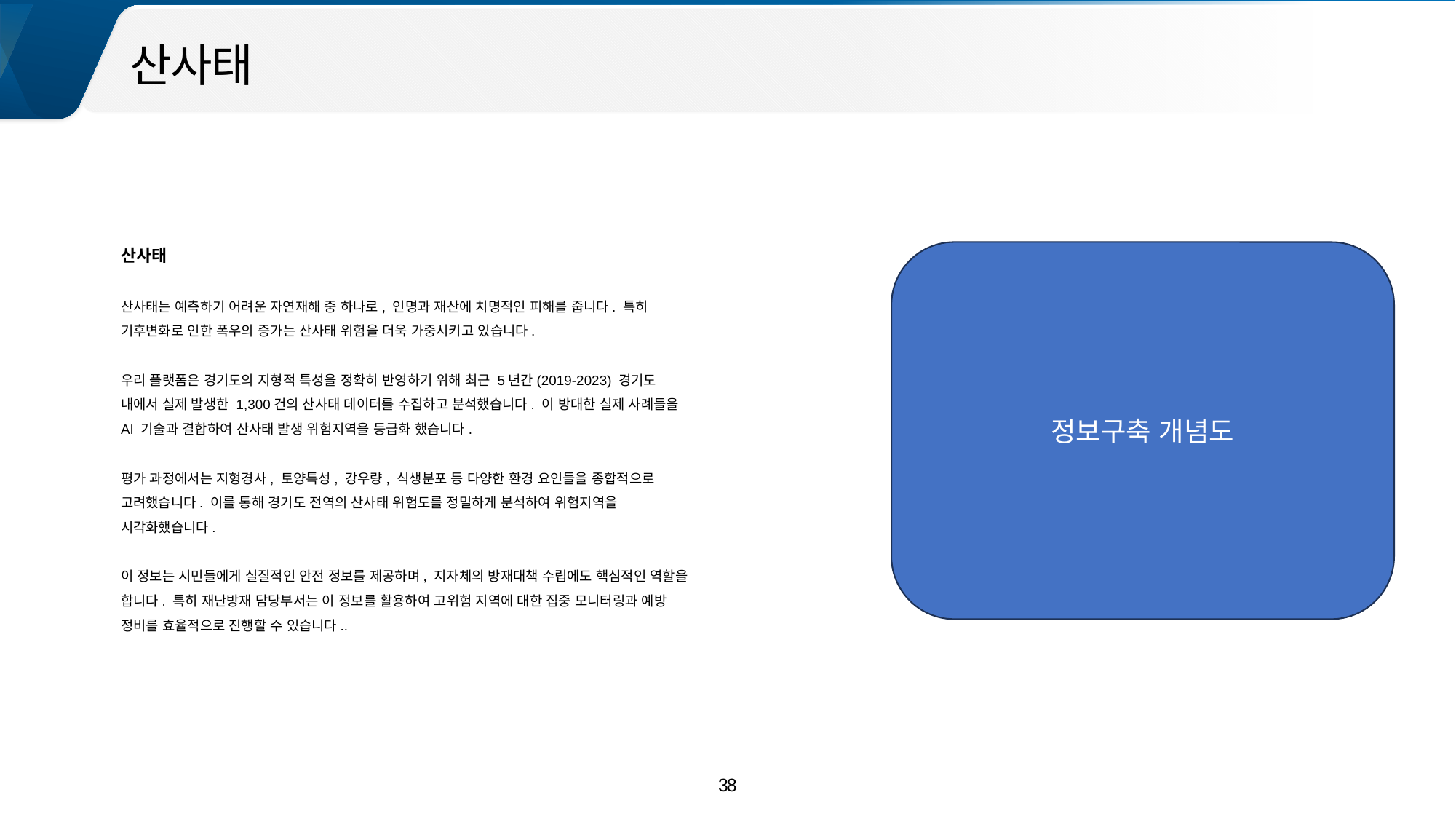

산사태
산사태

산사태는 예측하기 어려운 자연재해 중 하나로, 인명과 재산에 치명적인 피해를 줍니다. 특히 기후변화로 인한 폭우의 증가는 산사태 위험을 더욱 가중시키고 있습니다.

우리 플랫폼은 경기도의 지형적 특성을 정확히 반영하기 위해 최근 5년간(2019-2023) 경기도 내에서 실제 발생한 1,300건의 산사태 데이터를 수집하고 분석했습니다. 이 방대한 실제 사례들을 AI 기술과 결합하여 산사태 발생 위험지역을 등급화 했습니다.

평가 과정에서는 지형경사, 토양특성, 강우량, 식생분포 등 다양한 환경 요인들을 종합적으로 고려했습니다. 이를 통해 경기도 전역의 산사태 위험도를 정밀하게 분석하여 위험지역을 시각화했습니다.

이 정보는 시민들에게 실질적인 안전 정보를 제공하며, 지자체의 방재대책 수립에도 핵심적인 역할을 합니다. 특히 재난방재 담당부서는 이 정보를 활용하여 고위험 지역에 대한 집중 모니터링과 예방 정비를 효율적으로 진행할 수 있습니다..
정보구축 개념도